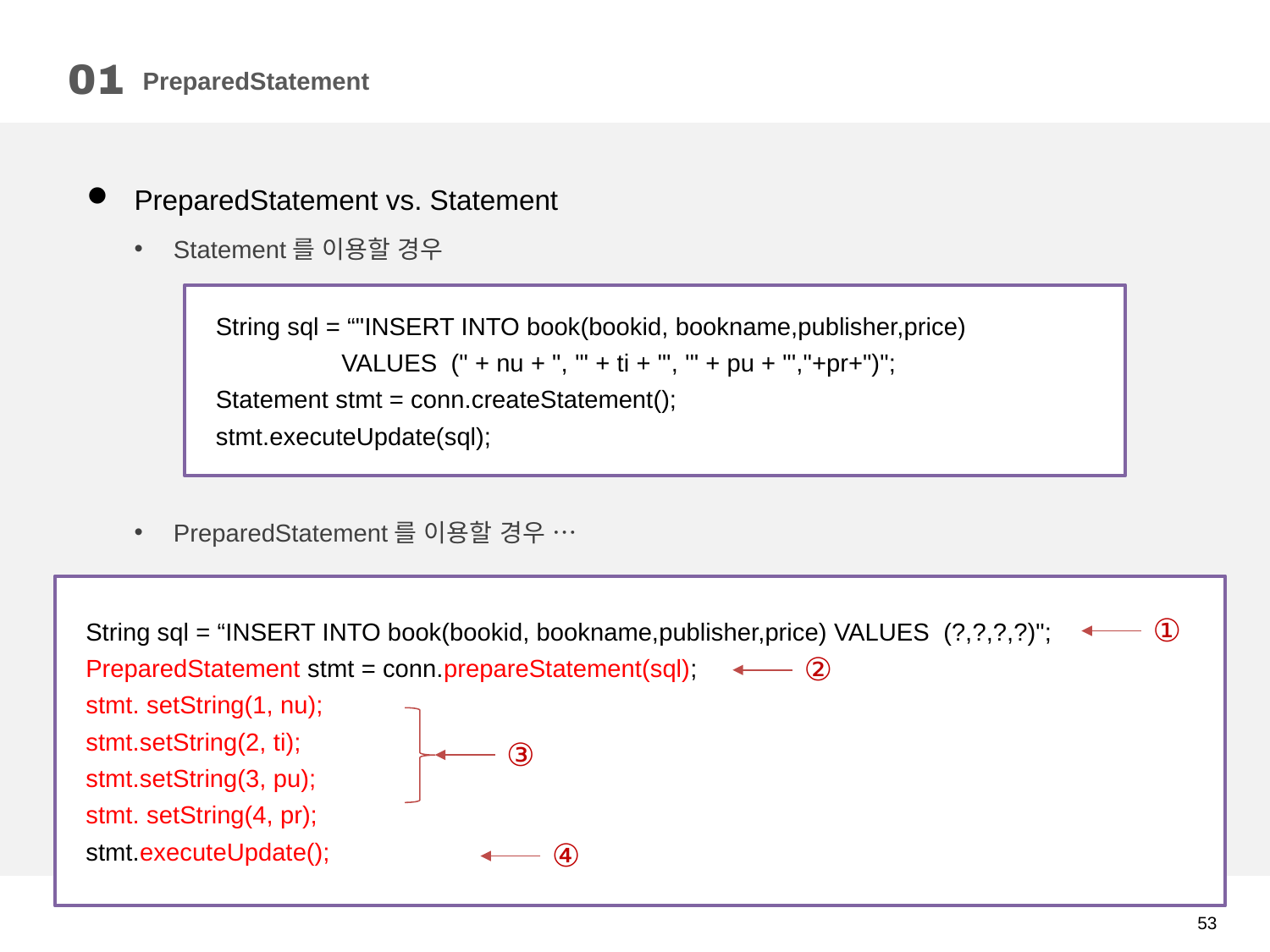

01
PreparedStatement
PreparedStatement vs. Statement
Statement를 이용할 경우

PreparedStatement를 이용할 경우 …

String sql = “"INSERT INTO book(bookid, bookname,publisher,price)
                  VALUES  (" + nu + ", '" + ti + "', '" + pu + "',"+pr+")";
Statement stmt = conn.createStatement();
stmt.executeUpdate(sql);
String sql = “INSERT INTO book(bookid, bookname,publisher,price) VALUES  (?,?,?,?)";
PreparedStatement stmt = conn.prepareStatement(sql);
stmt. setString(1, nu);
stmt.setString(2, ti);
stmt.setString(3, pu);
stmt. setString(4, pr);
stmt.executeUpdate();
①
②

③
④
53